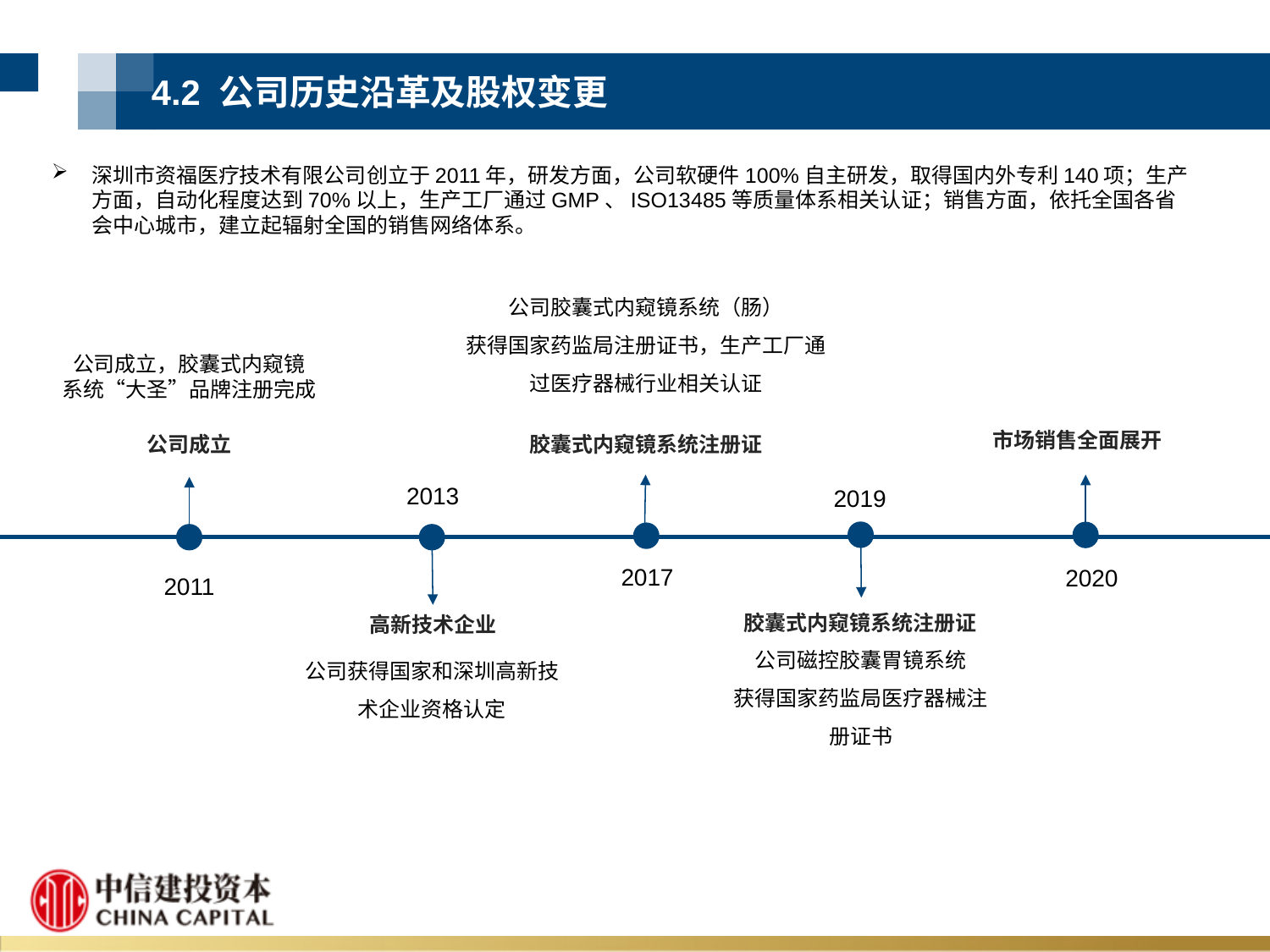

4.2 公司历史沿革及股权变更
深圳市资福医疗技术有限公司创立于2011年，研发方面，公司软硬件100%自主研发，取得国内外专利140项；生产方面，自动化程度达到70%以上，生产工厂通过GMP、ISO13485等质量体系相关认证；销售方面，依托全国各省会中心城市，建立起辐射全国的销售网络体系。

公司胶囊式内窥镜系统（肠）
获得国家药监局注册证书，生产工厂通过医疗器械行业相关认证
公司成立，胶囊式内窥镜
系统“大圣”品牌注册完成
市场销售全面展开

胶囊式内窥镜系统注册证
公司成立
2013
2019

2017
2020
2011
胶囊式内窥镜系统注册证
高新技术企业
公司磁控胶囊胃镜系统
获得国家药监局医疗器械注册证书
公司获得国家和深圳高新技术企业资格认定